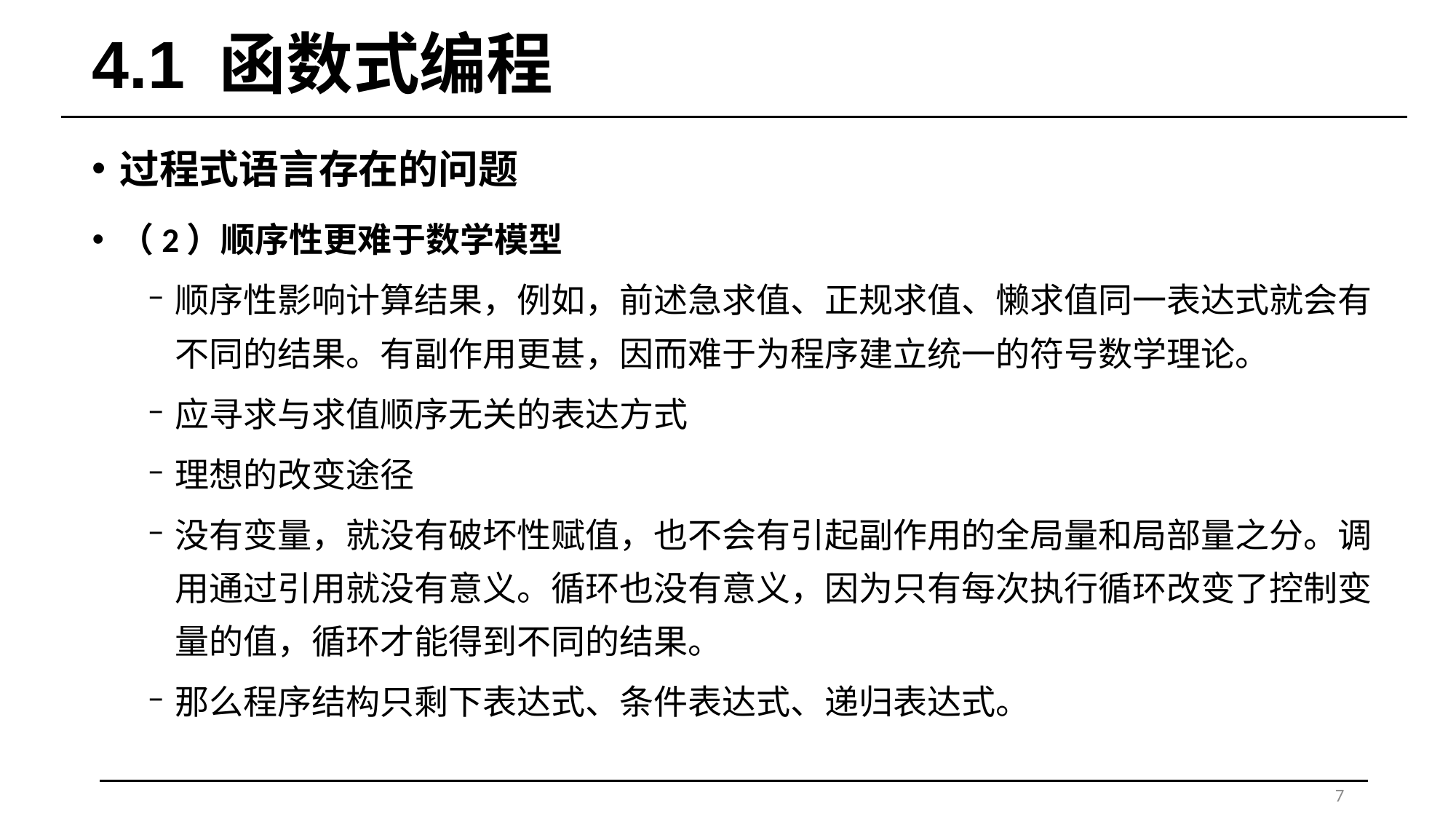

# 4.1 函数式编程
过程式语言存在的问题
（2）顺序性更难于数学模型
顺序性影响计算结果，例如，前述急求值、正规求值、懒求值同一表达式就会有不同的结果。有副作用更甚，因而难于为程序建立统一的符号数学理论。
应寻求与求值顺序无关的表达方式
理想的改变途径
没有变量，就没有破坏性赋值，也不会有引起副作用的全局量和局部量之分。调用通过引用就没有意义。循环也没有意义，因为只有每次执行循环改变了控制变量的值，循环才能得到不同的结果。
那么程序结构只剩下表达式、条件表达式、递归表达式。
7